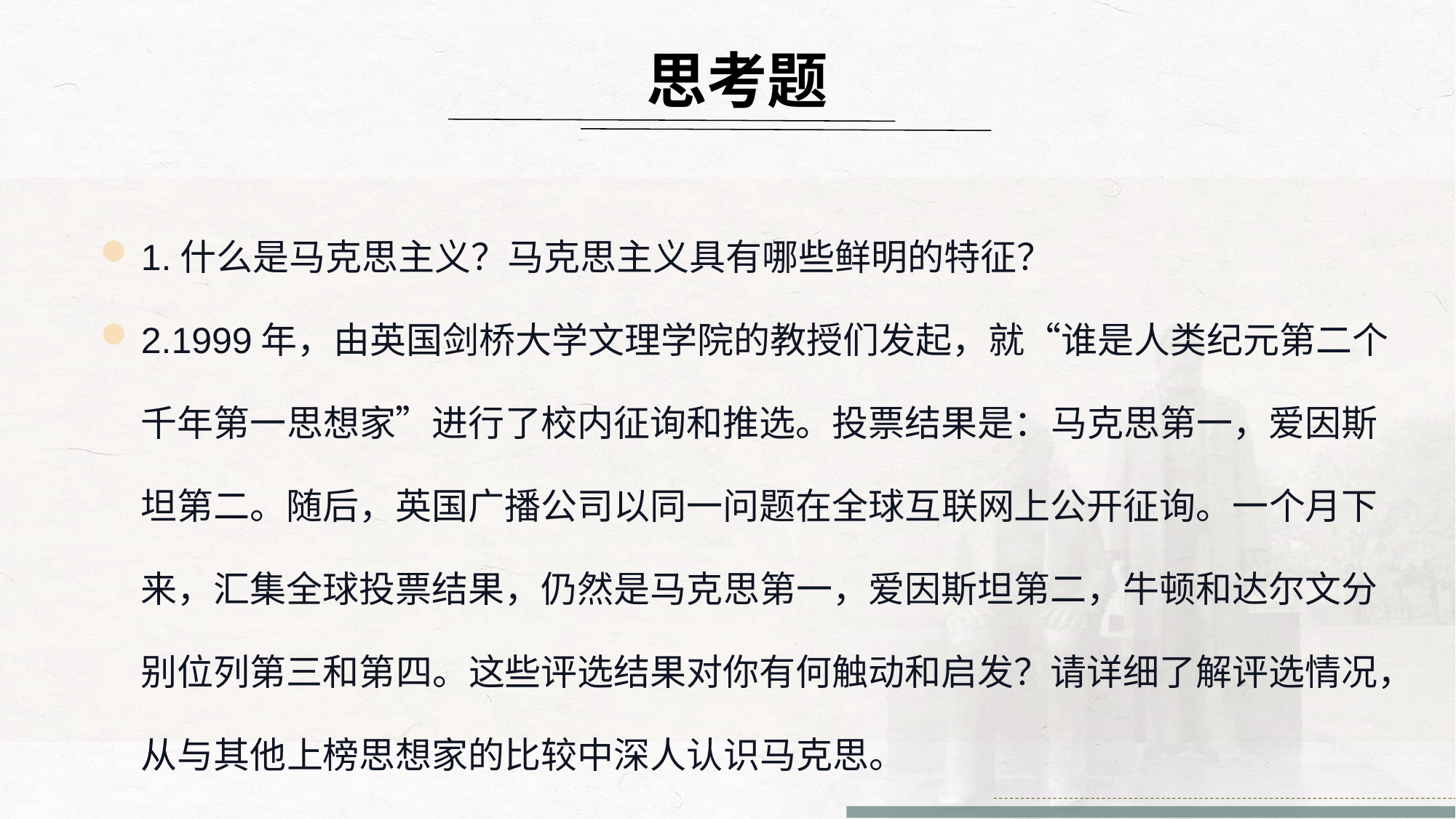

思考题

1.什么是马克思主义？马克思主义具有哪些鲜明的特征？
2.1999年，由英国剑桥大学文理学院的教授们发起，就“谁是人类纪元第二个千年第一思想家”进行了校内征询和推选。投票结果是：马克思第一，爱因斯坦第二。随后，英国广播公司以同一问题在全球互联网上公开征询。一个月下来，汇集全球投票结果，仍然是马克思第一，爱因斯坦第二，牛顿和达尔文分别位列第三和第四。这些评选结果对你有何触动和启发？请详细了解评选情况，从与其他上榜思想家的比较中深人认识马克思。